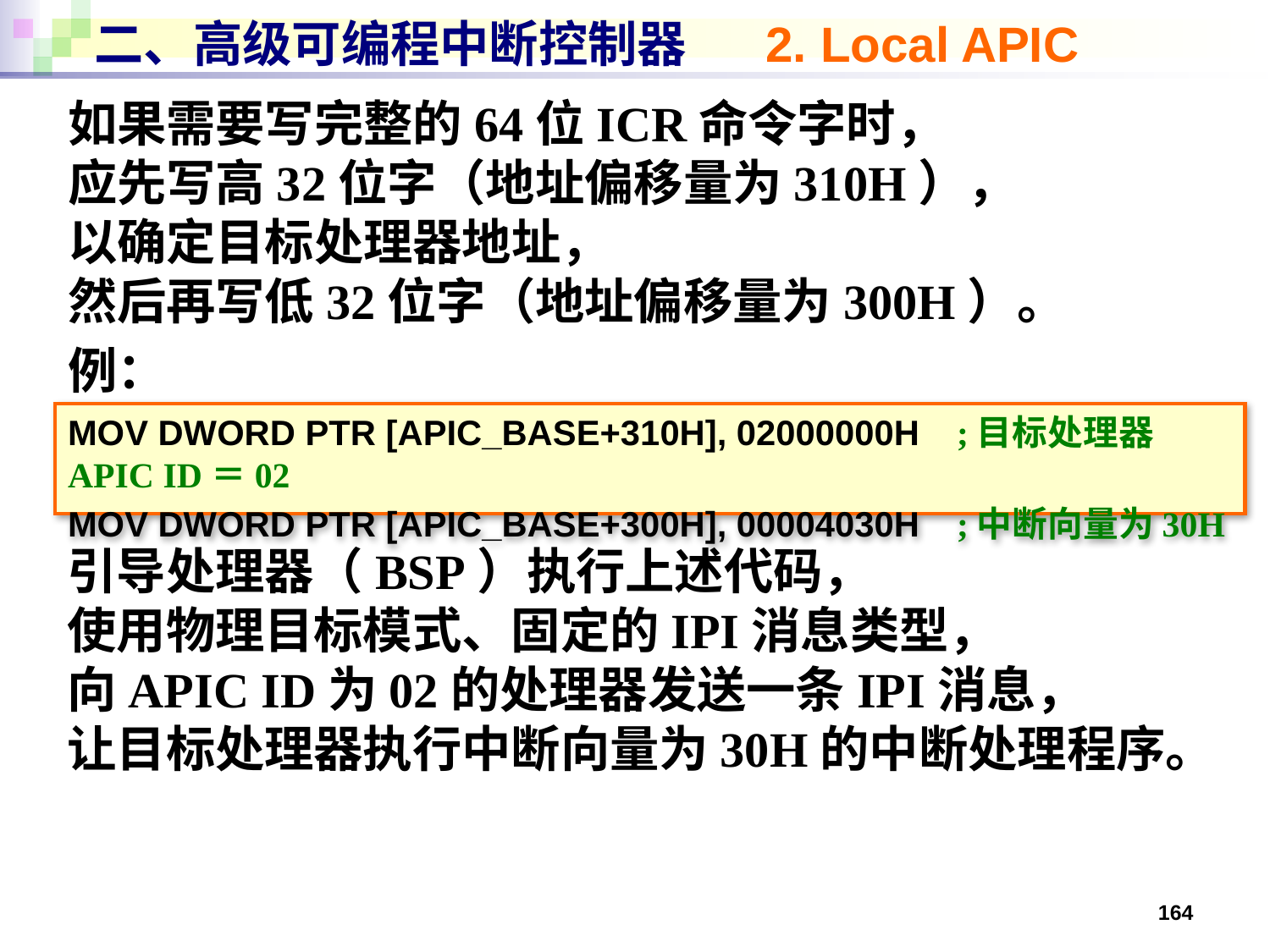

# 二、高级可编程中断控制器      2. Local APIC
如果需要写完整的64位ICR命令字时，
应先写高32位字（地址偏移量为310H），
以确定目标处理器地址，
然后再写低32位字（地址偏移量为300H）。
例：
MOV DWORD PTR [APIC_BASE+310H], 02000000H	;目标处理器APIC ID＝02
MOV DWORD PTR [APIC_BASE+300H], 00004030H	;中断向量为30H
引导处理器（BSP）执行上述代码，
使用物理目标模式、固定的IPI消息类型，
向APIC ID为02的处理器发送一条IPI消息，
让目标处理器执行中断向量为30H的中断处理程序。
164